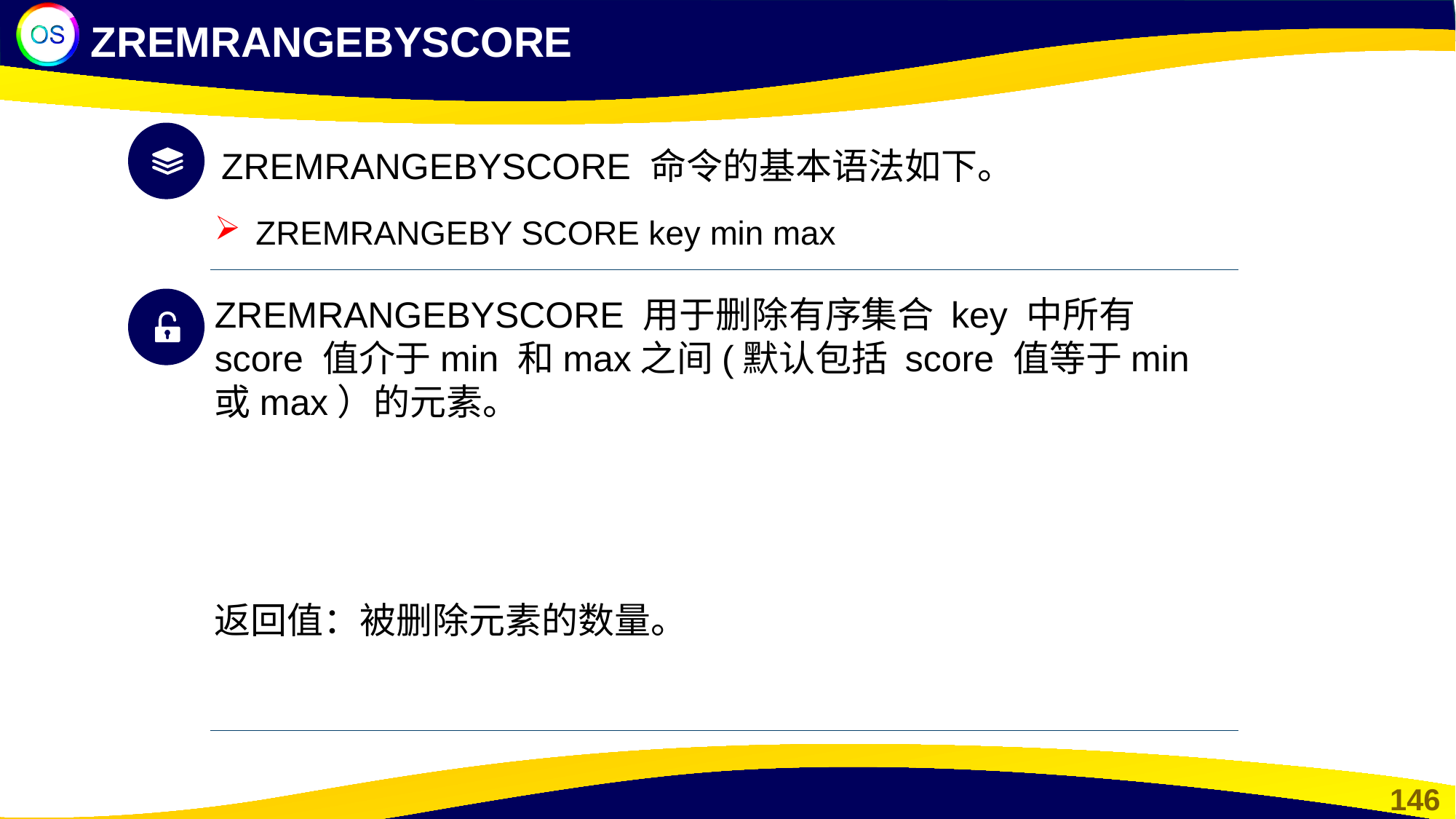

ZREMRANGEBYSCORE

ZREMRANGEBYSCORE 命令的基本语法如下。

ZREMRANGEBY SCORE key min max
ZREMRANGEBYSCORE 用于删除有序集合 key 中所有score 值介于min 和max之间(默认包括 score 值等于min 或max）的元素。

返回值：被删除元素的数量。